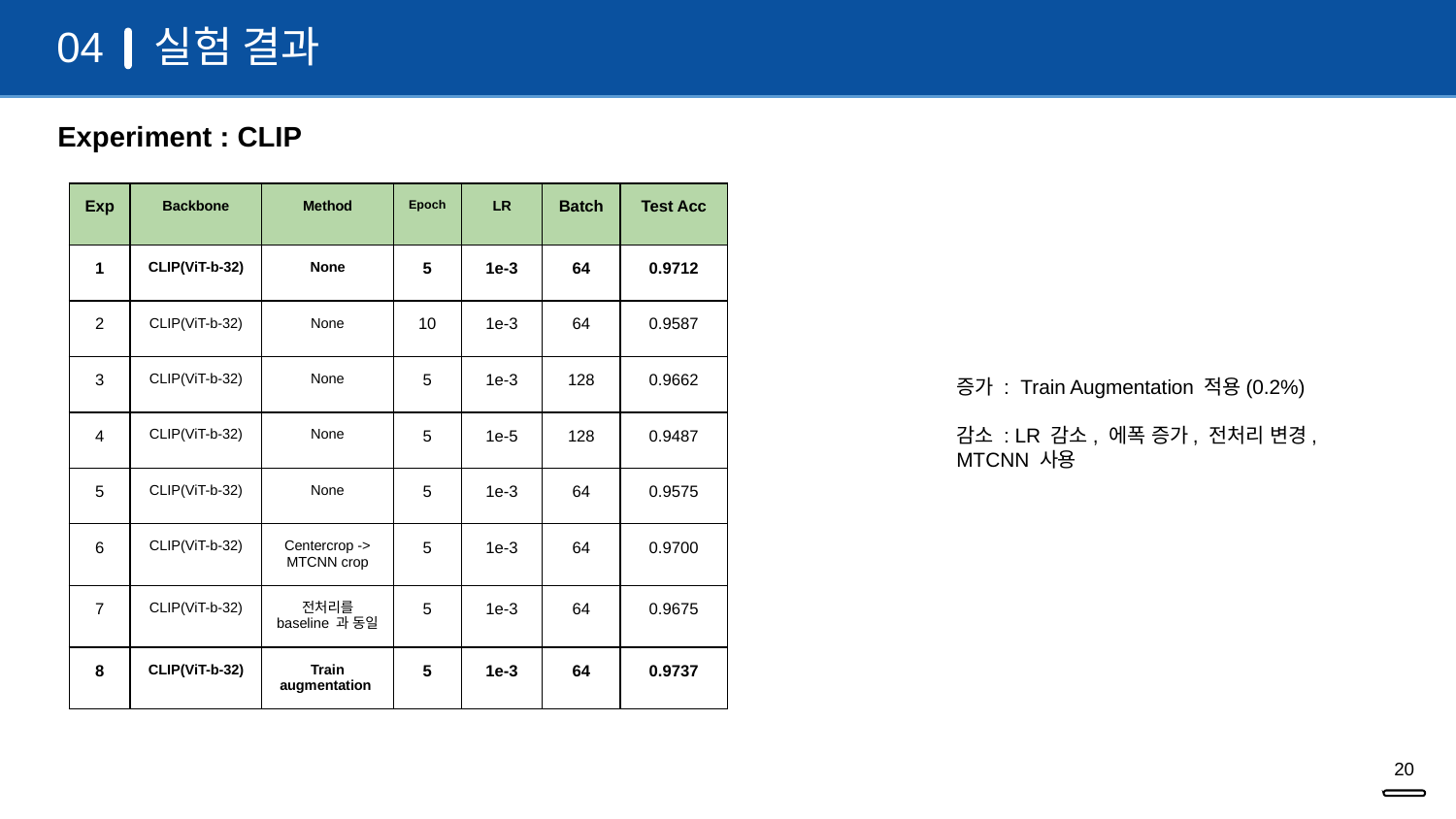

실험 결과
04
Experiment : CLIP
| Exp | Backbone | Method | Epoch | LR | Batch | Test Acc |
| --- | --- | --- | --- | --- | --- | --- |
| 1 | CLIP(ViT-b-32) | None | 5 | 1e-3 | 64 | 0.9712 |
| 2 | CLIP(ViT-b-32) | None | 10 | 1e-3 | 64 | 0.9587 |
| 3 | CLIP(ViT-b-32) | None | 5 | 1e-3 | 128 | 0.9662 |
| 4 | CLIP(ViT-b-32) | None | 5 | 1e-5 | 128 | 0.9487 |
| 5 | CLIP(ViT-b-32) | None | 5 | 1e-3 | 64 | 0.9575 |
| 6 | CLIP(ViT-b-32) | Centercrop -> MTCNN crop | 5 | 1e-3 | 64 | 0.9700 |
| 7 | CLIP(ViT-b-32) | 전처리를 baseline 과 동일 | 5 | 1e-3 | 64 | 0.9675 |
| 8 | CLIP(ViT-b-32) | Train augmentation | 5 | 1e-3 | 64 | 0.9737 |
증가 :  Train Augmentation 적용(0.2%)

감소 : LR 감소, 에폭 증가, 전처리 변경, MTCNN 사용

20